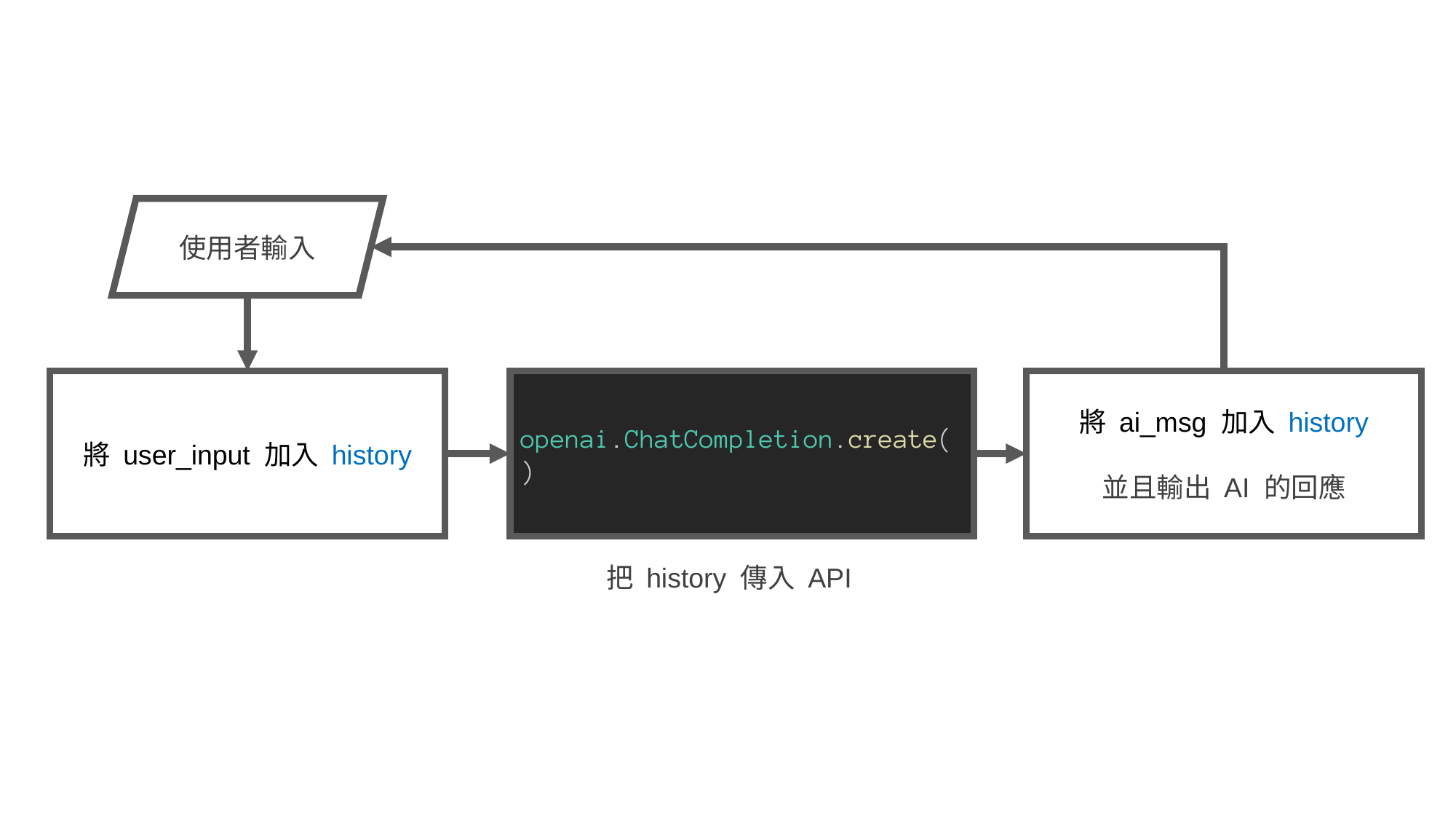

使用者輸入
openai.ChatCompletion.create()
將 ai_msg 加入 history

並且輸出 AI 的回應
將 user_input 加入 history
把 history 傳入 API